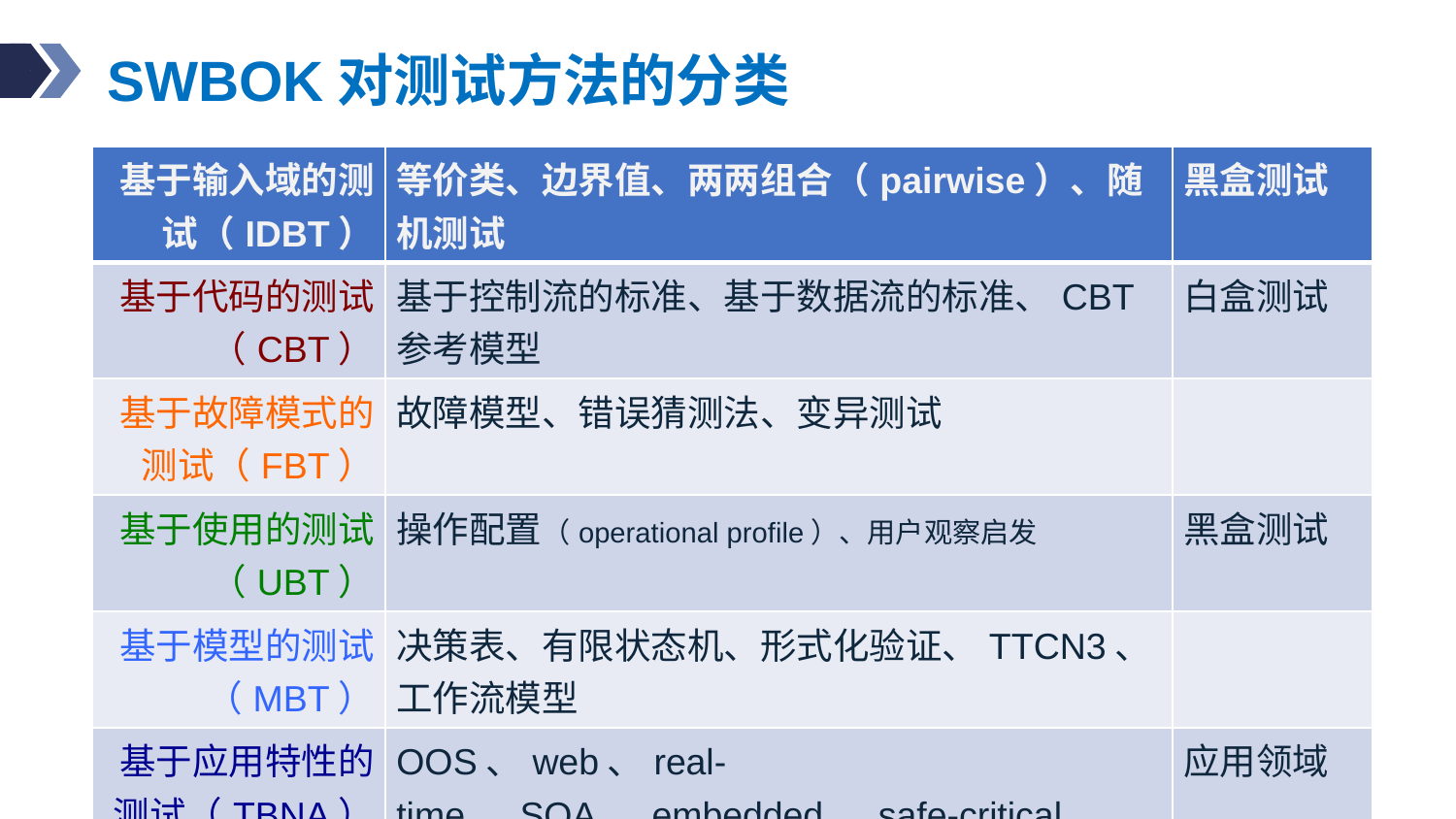

# SWBOK对测试方法的分类
| 基于输入域的测试（IDBT） | 等价类、边界值、两两组合（pairwise）、随机测试 | 黑盒测试 |
| --- | --- | --- |
| 基于代码的测试 （CBT） | 基于控制流的标准、基于数据流的标准、CBT参考模型 | 白盒测试 |
| 基于故障模式的测试（FBT） | 故障模型、错误猜测法、变异测试 |  |
| 基于使用的测试（UBT） | 操作配置（operational profile）、用户观察启发 | 黑盒测试 |
| 基于模型的测试（MBT） | 决策表、有限状态机、形式化验证、TTCN3、工作流模型 |  |
| 基于应用特性的测试（TBNA） | OOS、web、real-time、SOA、embedded、safe-critical | 应用领域 |
8